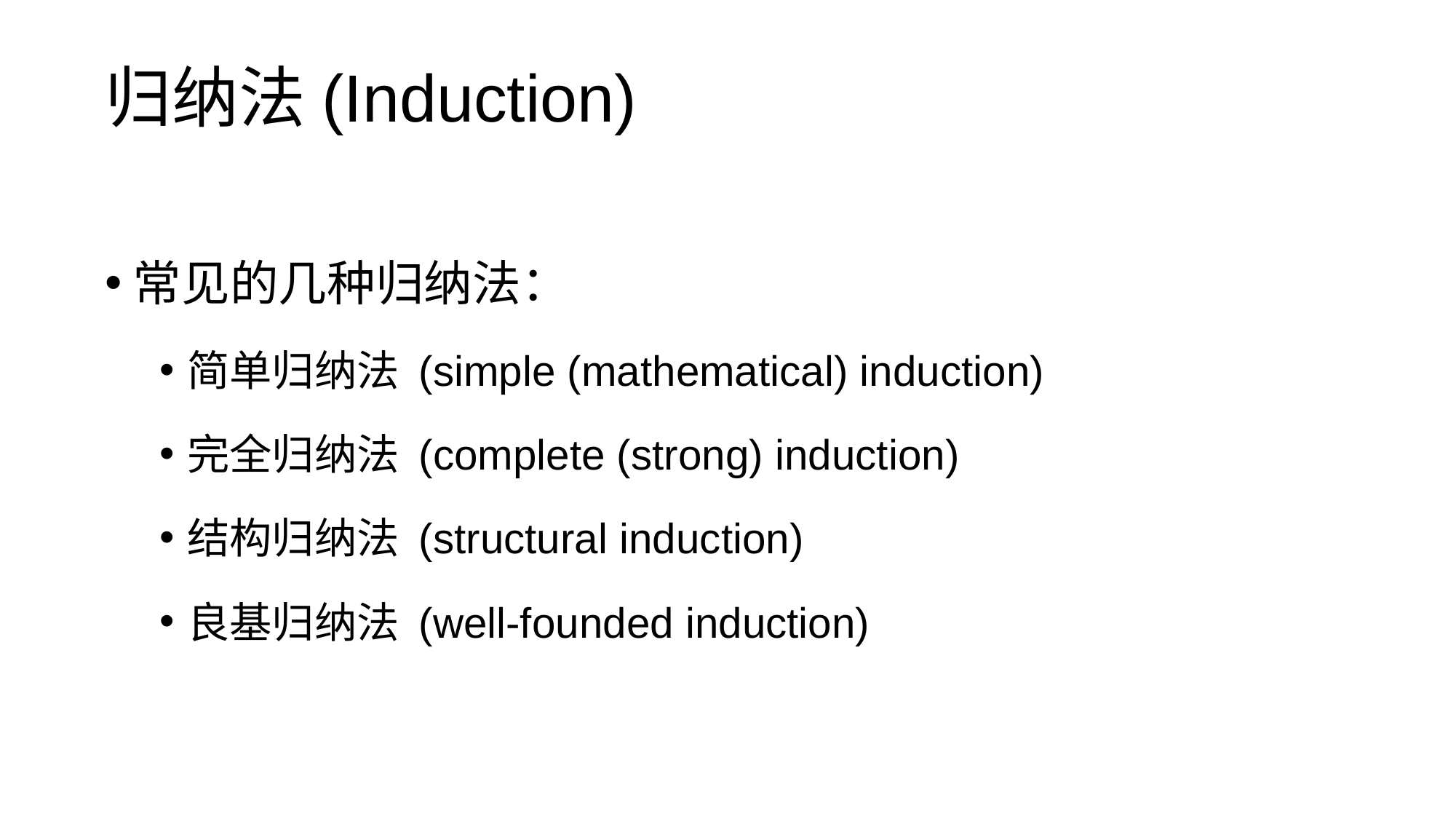

归纳法(Induction)
常见的几种归纳法：
简单归纳法 (simple (mathematical) induction)
完全归纳法 (complete (strong) induction)
结构归纳法 (structural induction)
良基归纳法 (well-founded induction)